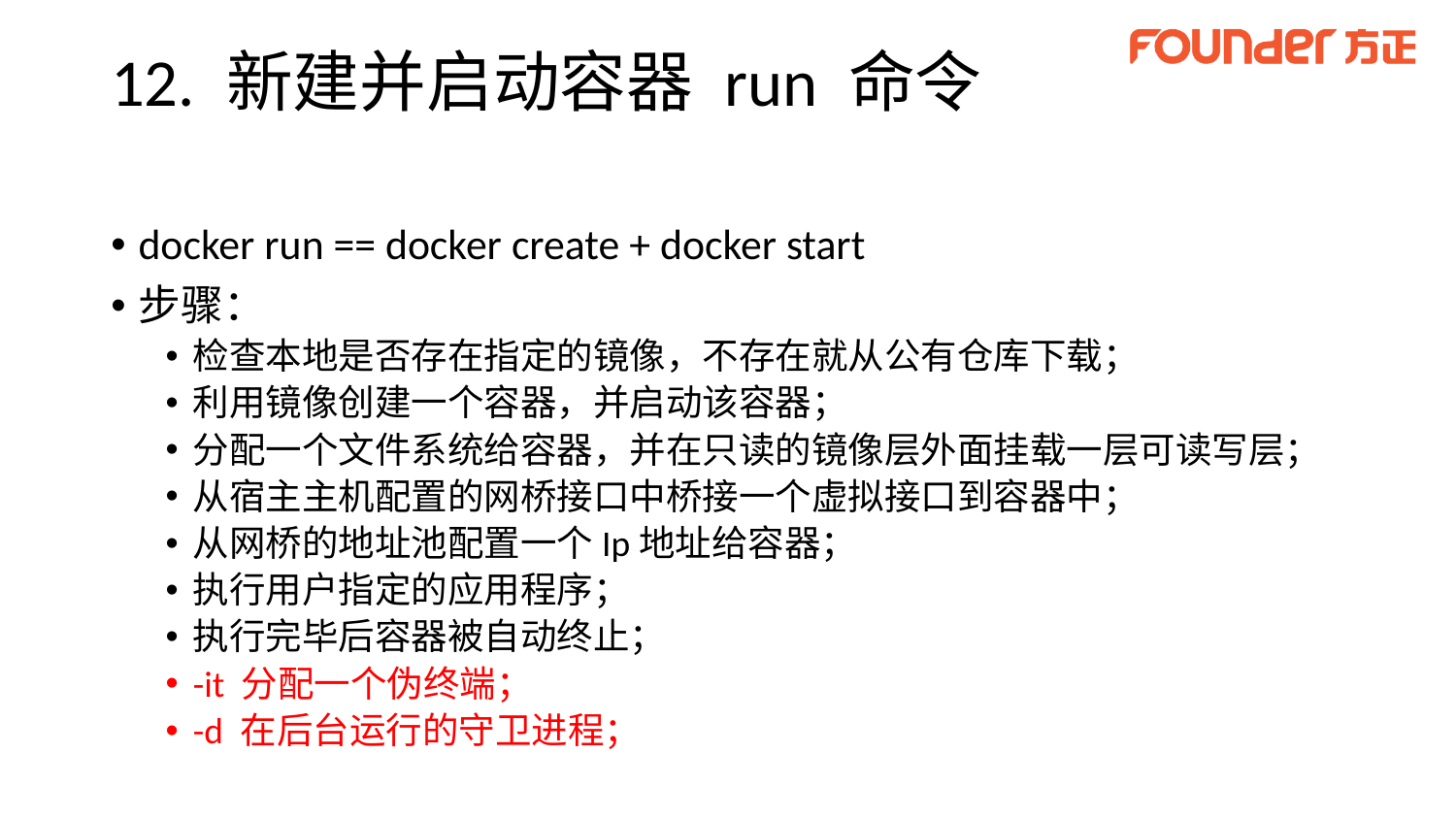

# 12. 新建并启动容器 run 命令
docker run == docker create + docker start
步骤：
检查本地是否存在指定的镜像，不存在就从公有仓库下载；
利用镜像创建一个容器，并启动该容器；
分配一个文件系统给容器，并在只读的镜像层外面挂载一层可读写层；
从宿主主机配置的网桥接口中桥接一个虚拟接口到容器中；
从网桥的地址池配置一个Ip地址给容器；
执行用户指定的应用程序；
执行完毕后容器被自动终止；
-it 分配一个伪终端；
-d 在后台运行的守卫进程；